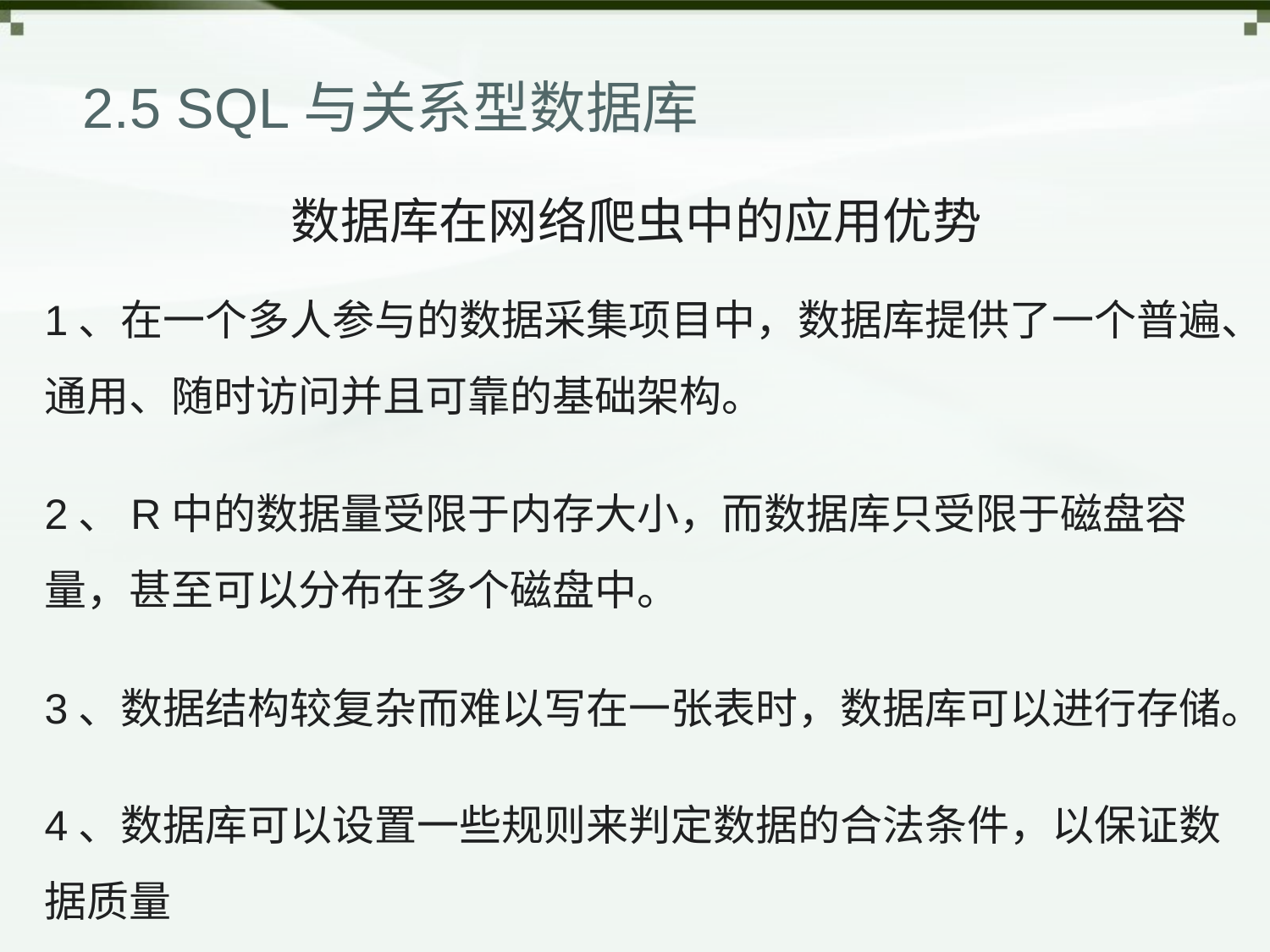

# 2.5 SQL与关系型数据库
数据库在网络爬虫中的应用优势
1、在一个多人参与的数据采集项目中，数据库提供了一个普遍、通用、随时访问并且可靠的基础架构。
2、R中的数据量受限于内存大小，而数据库只受限于磁盘容量，甚至可以分布在多个磁盘中。
3、数据结构较复杂而难以写在一张表时，数据库可以进行存储。
4、数据库可以设置一些规则来判定数据的合法条件，以保证数据质量